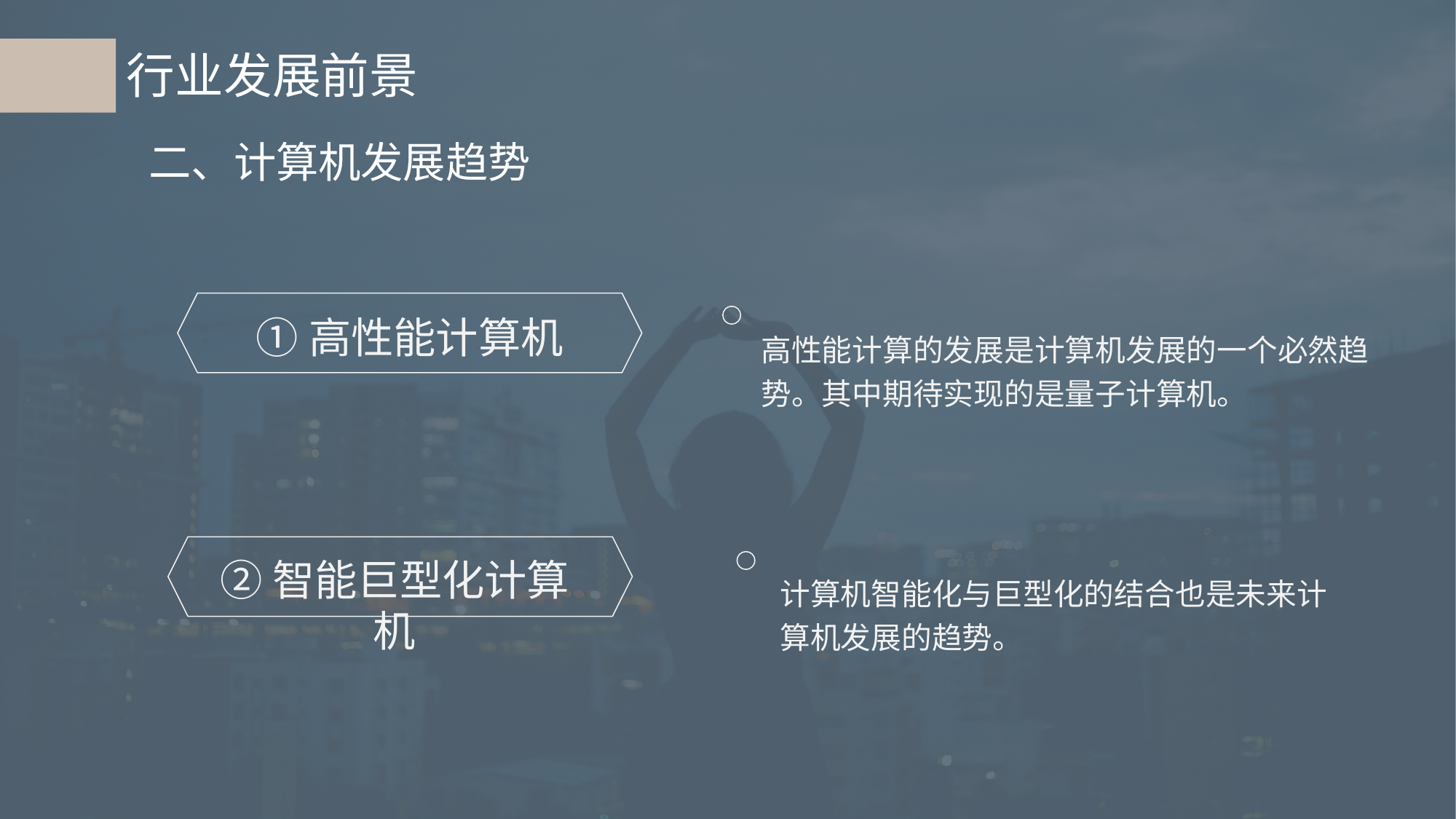

行业发展前景
二、计算机发展趋势

①高性能计算机
高性能计算的发展是计算机发展的一个必然趋势。其中期待实现的是量子计算机。

②智能巨型化计算机

计算机智能化与巨型化的结合也是未来计算机发展的趋势。